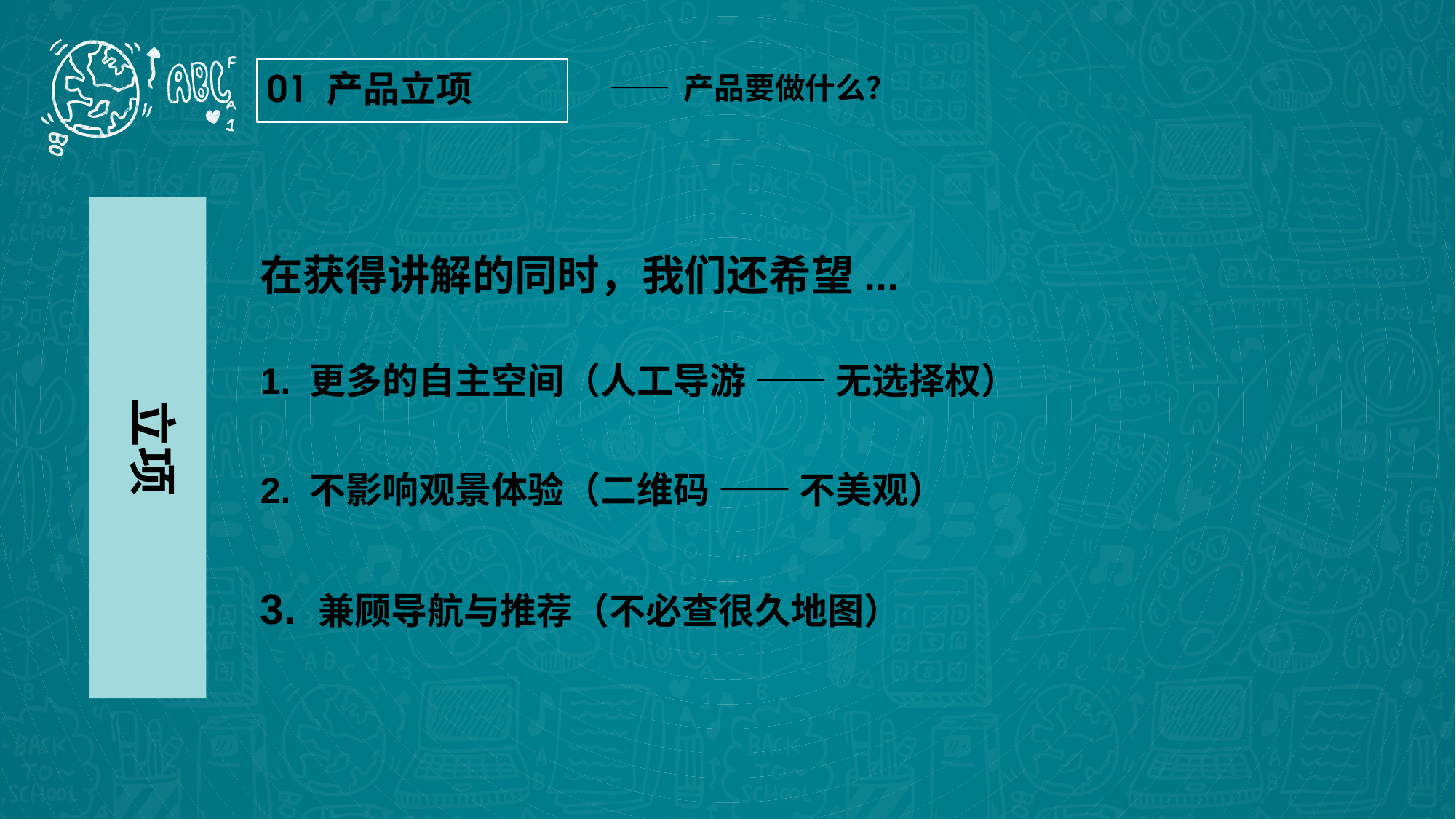

—— 产品要做什么？
01 产品立项
在获得讲解的同时，我们还希望...

1. 更多的自主空间（人工导游 —— 无选择权）

2. 不影响观景体验（二维码 —— 不美观）

3. 兼顾导航与推荐（不必查很久地图）

立项